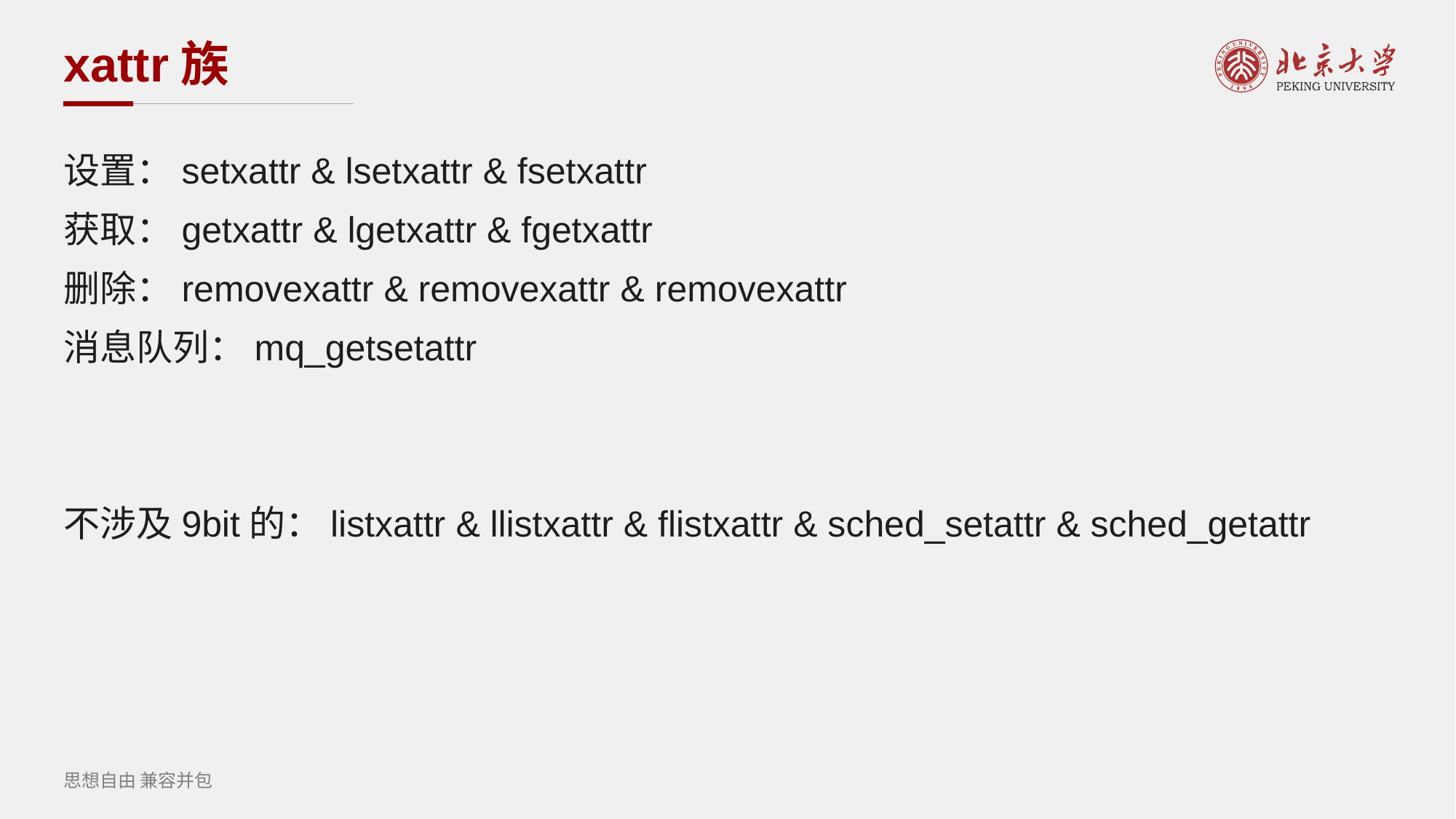

# xattr族
设置：setxattr & lsetxattr & fsetxattr
获取：getxattr & lgetxattr & fgetxattr
删除：removexattr & removexattr & removexattr
消息队列：mq_getsetattr

不涉及9bit的：listxattr & llistxattr & flistxattr & sched_setattr & sched_getattr